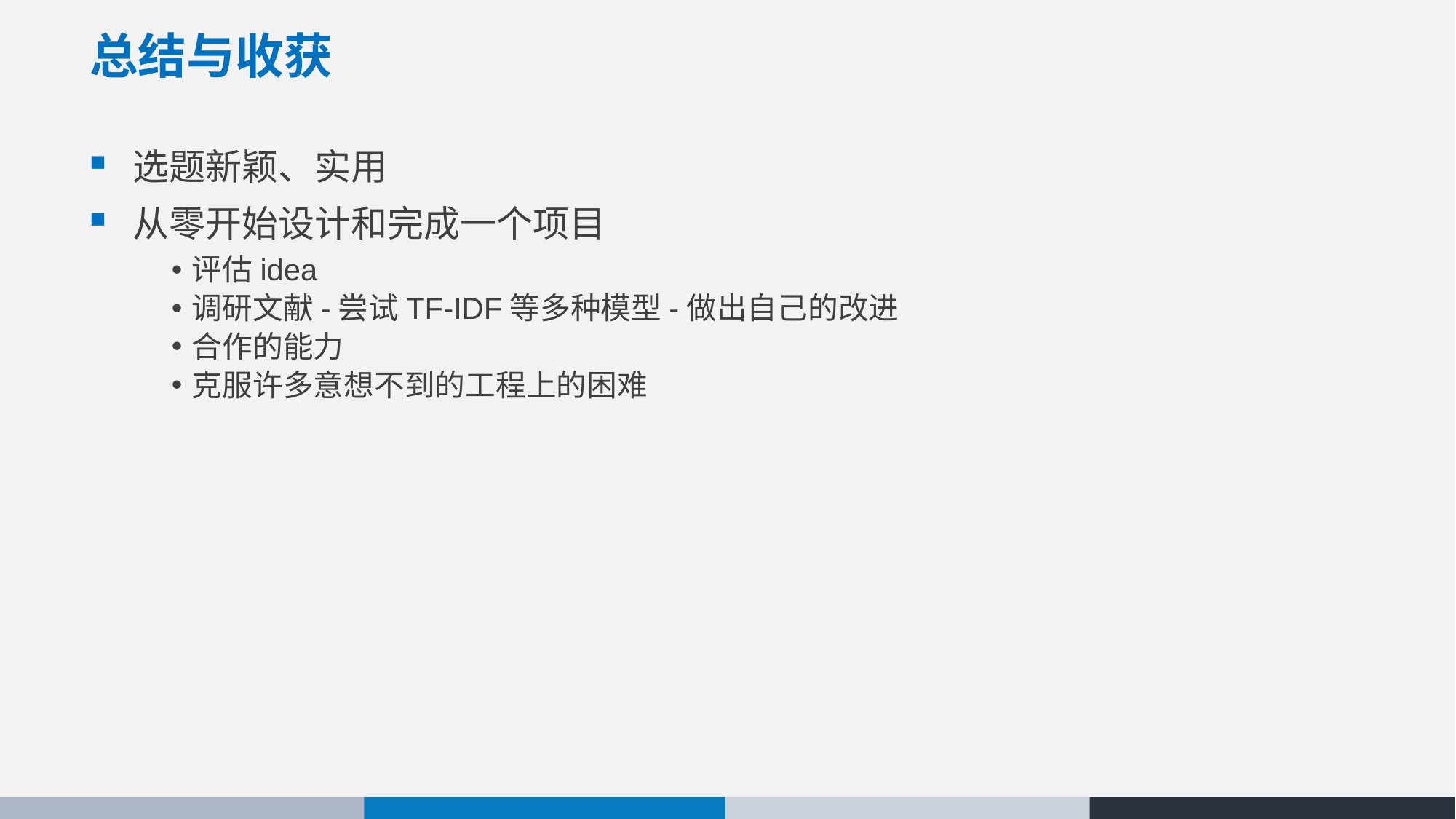

# 总结与收获
选题新颖、实用
从零开始设计和完成一个项目
评估idea
调研文献-尝试TF-IDF等多种模型-做出自己的改进
合作的能力
克服许多意想不到的工程上的困难